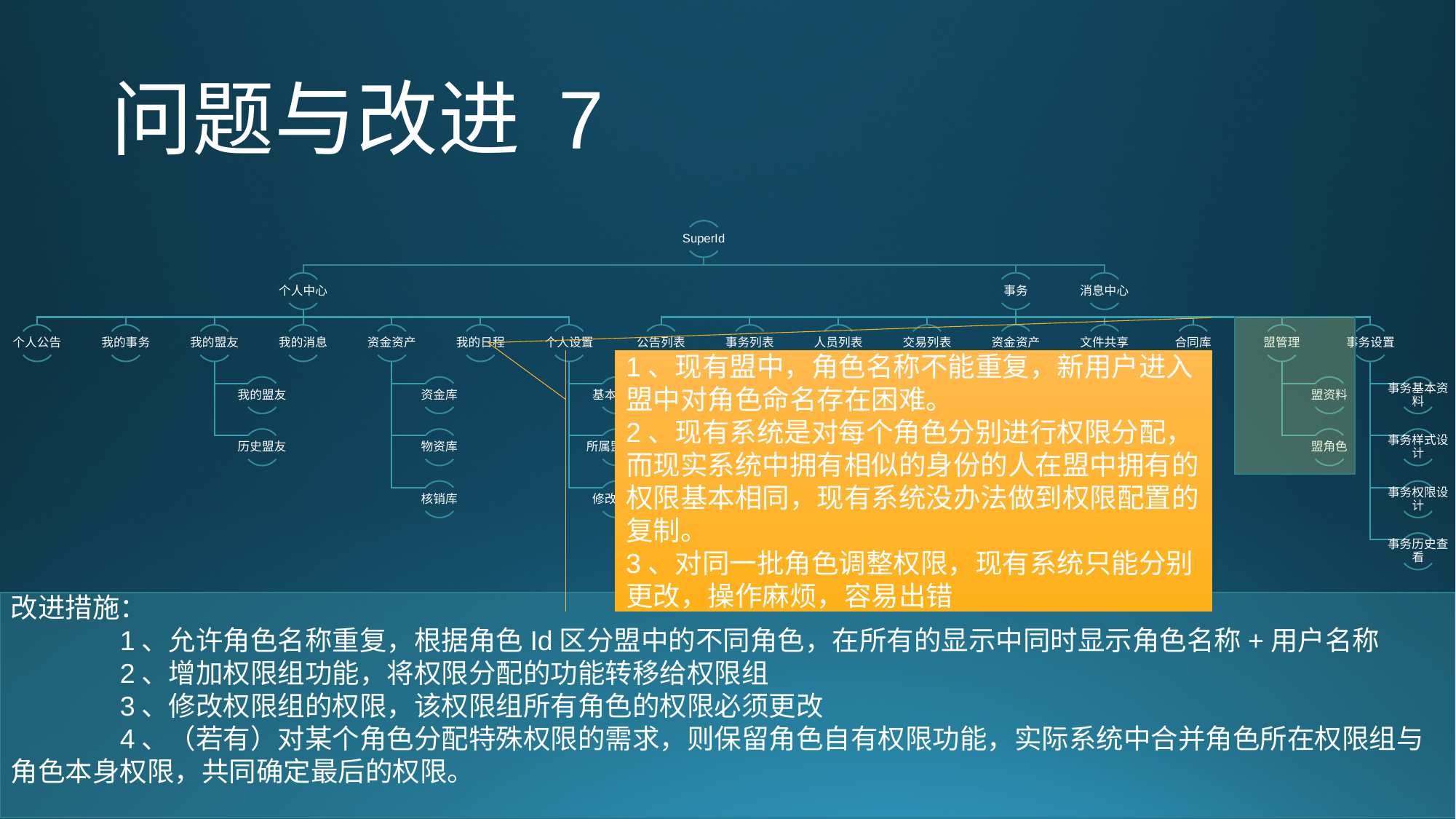

# 问题与改进 7
SuperId
个人中心
个人公告
我的事务
我的盟友
我的盟友
历史盟友
我的消息
资金资产
资金库
物资库
核销库
我的日程
个人设置
基本资料
所属盟角色
修改密码
事务
公告列表
事务列表
子事务
盟事务
概览
交易
人员列表
交易列表
资金资产
文件共享
合同库
盟管理
盟资料
盟角色
事务设置
事务基本资料
事务样式设计
事务权限设计
事务历史查看
消息中心

1、现有盟中，角色名称不能重复，新用户进入盟中对角色命名存在困难。
2、现有系统是对每个角色分别进行权限分配，而现实系统中拥有相似的身份的人在盟中拥有的权限基本相同，现有系统没办法做到权限配置的复制。
3、对同一批角色调整权限，现有系统只能分别更改，操作麻烦，容易出错
改进措施：
	1、允许角色名称重复，根据角色Id区分盟中的不同角色，在所有的显示中同时显示角色名称+用户名称
	2、增加权限组功能，将权限分配的功能转移给权限组
	3、修改权限组的权限，该权限组所有角色的权限必须更改
	4、（若有）对某个角色分配特殊权限的需求，则保留角色自有权限功能，实际系统中合并角色所在权限组与角色本身权限，共同确定最后的权限。